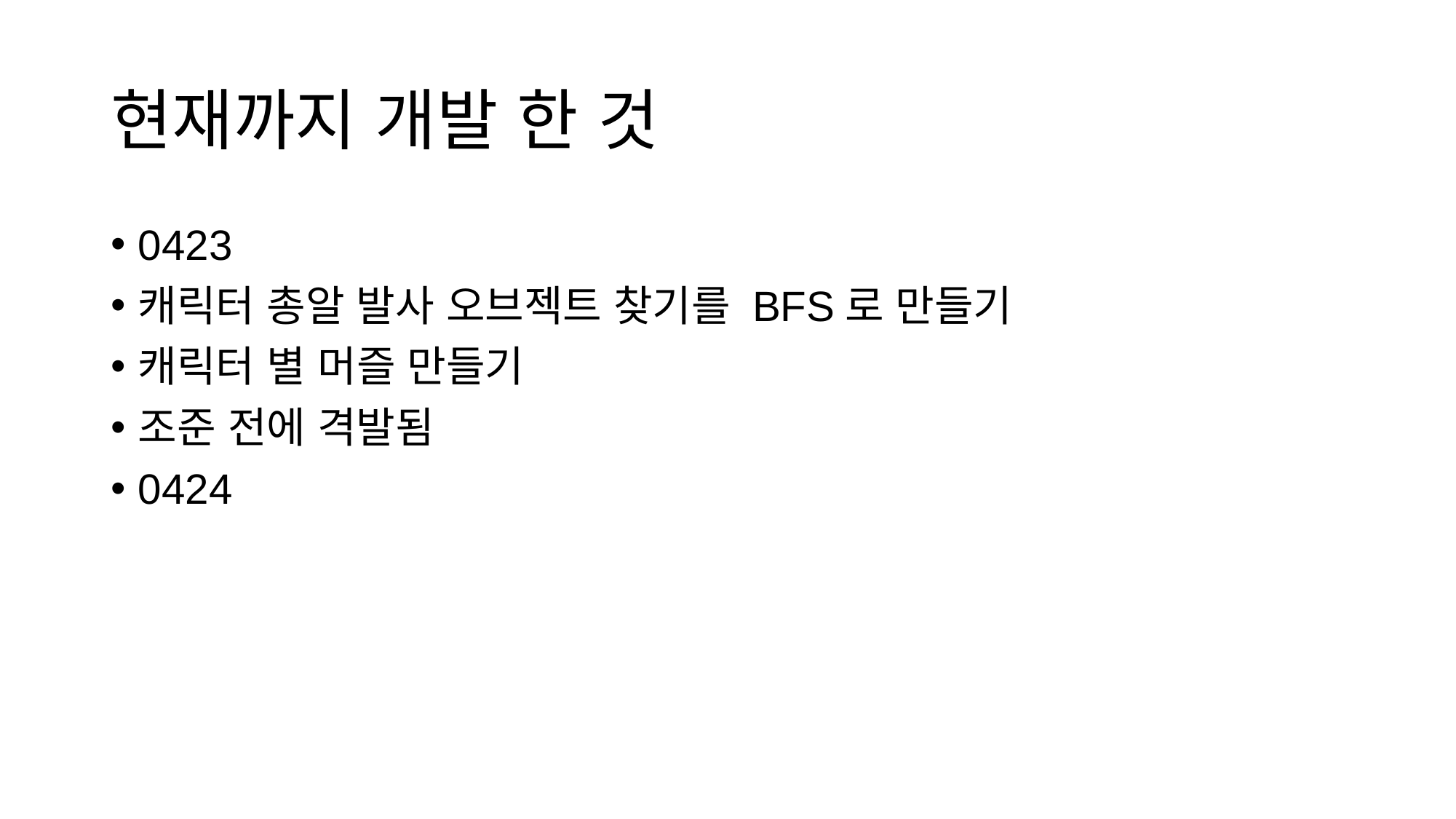

# 현재까지 개발 한 것
0423
캐릭터 총알 발사 오브젝트 찾기를 BFS로 만들기
캐릭터 별 머즐 만들기
조준 전에 격발됨
0424